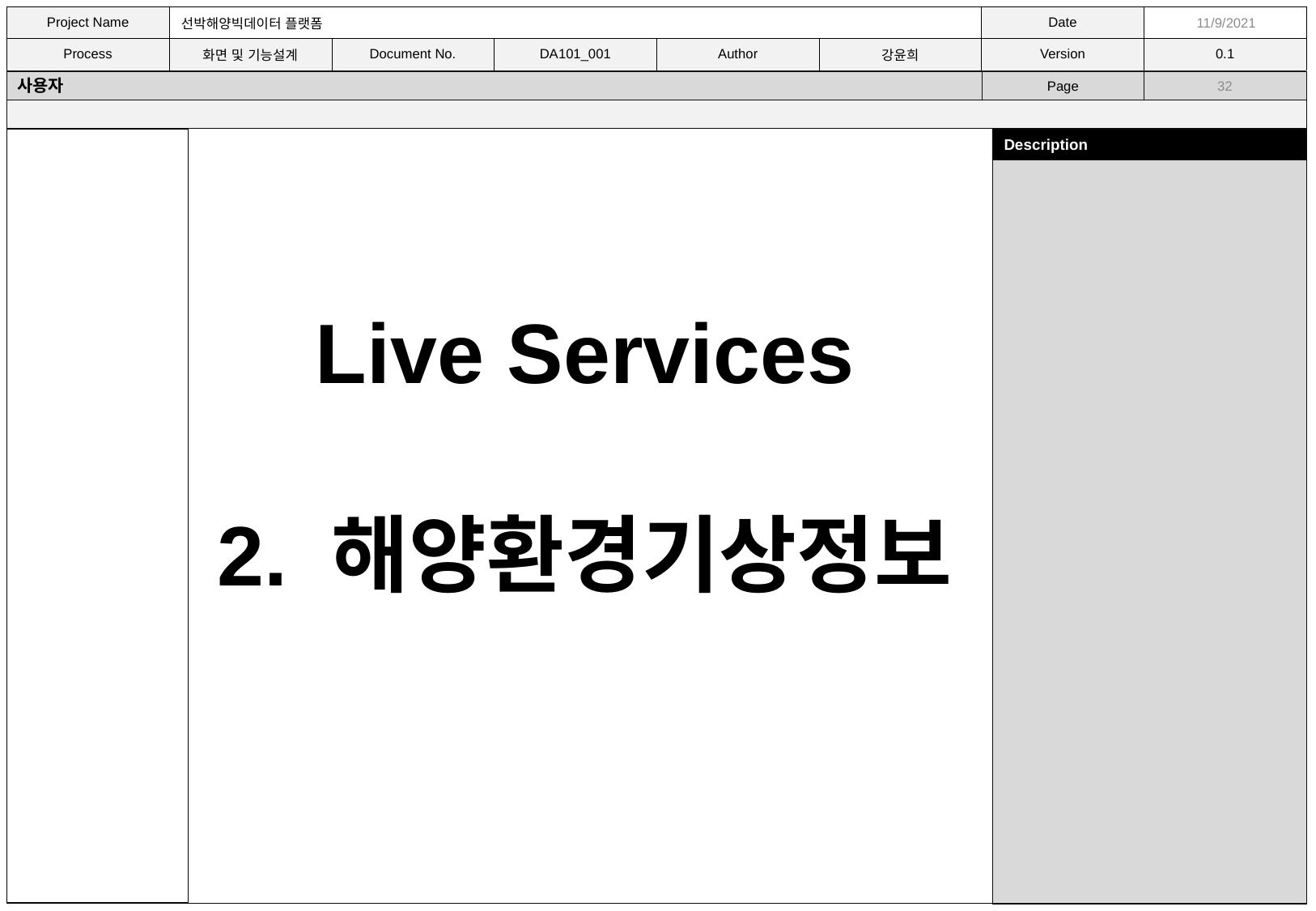

11/9/2021
사용자
32

Live Services

2. 해양환경기상정보